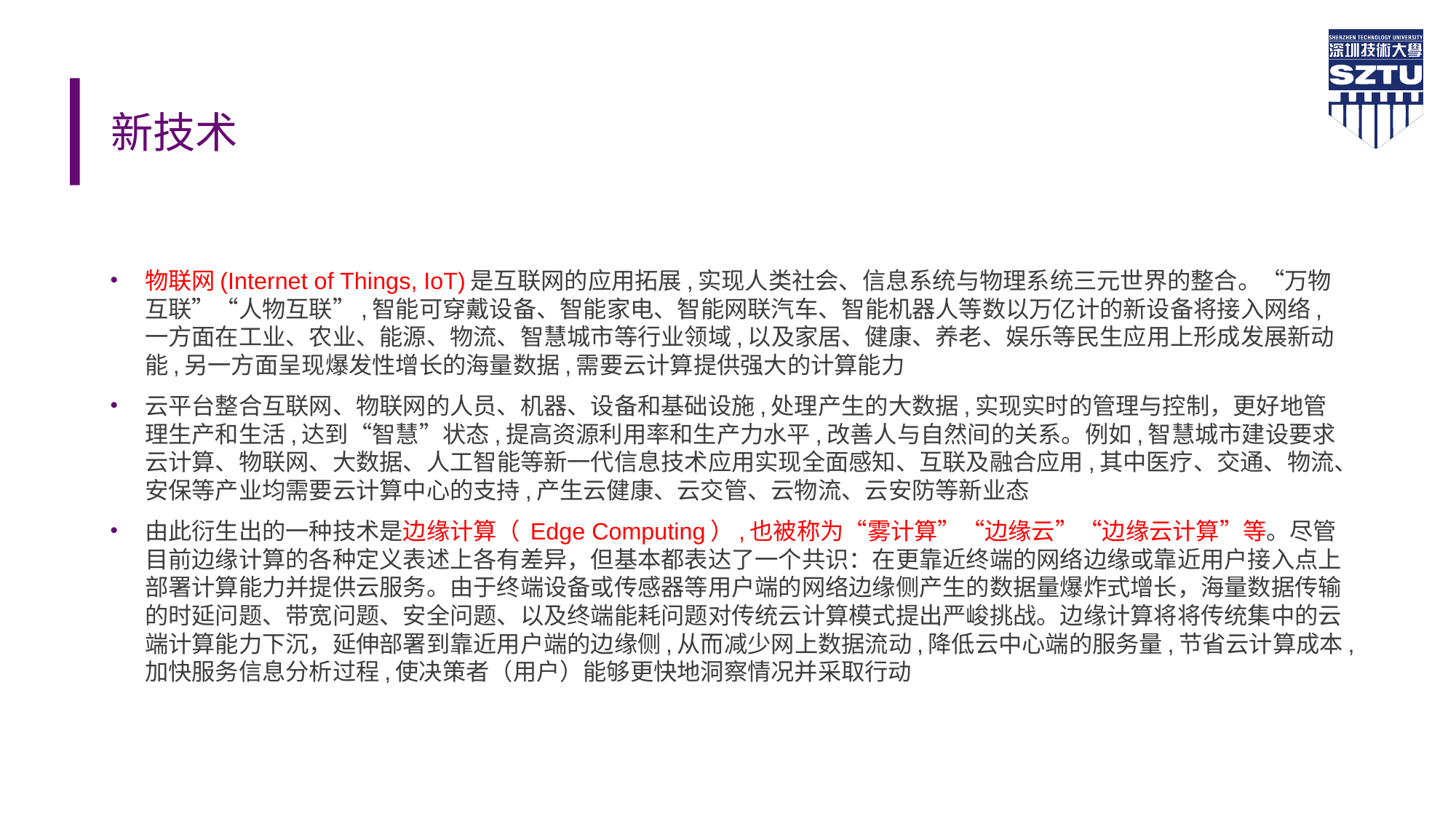

# 新技术
物联网(Internet of Things, IoT)是互联网的应用拓展,实现人类社会、信息系统与物理系统三元世界的整合。“万物互联”“人物互联”,智能可穿戴设备、智能家电、智能网联汽车、智能机器人等数以万亿计的新设备将接入网络,一方面在工业、农业、能源、物流、智慧城市等行业领域,以及家居、健康、养老、娱乐等民生应用上形成发展新动能,另一方面呈现爆发性增长的海量数据,需要云计算提供强大的计算能力
云平台整合互联网、物联网的人员、机器、设备和基础设施,处理产生的大数据,实现实时的管理与控制，更好地管理生产和生活,达到“智慧”状态,提高资源利用率和生产力水平,改善人与自然间的关系。例如,智慧城市建设要求云计算、物联网、大数据、人工智能等新一代信息技术应用实现全面感知、互联及融合应用,其中医疗、交通、物流、安保等产业均需要云计算中心的支持,产生云健康、云交管、云物流、云安防等新业态
由此衍生出的一种技术是边缘计算（ Edge Computing）,也被称为“雾计算”“边缘云”“边缘云计算”等。尽管目前边缘计算的各种定义表述上各有差异，但基本都表达了一个共识：在更靠近终端的网络边缘或靠近用户接入点上部署计算能力并提供云服务。由于终端设备或传感器等用户端的网络边缘侧产生的数据量爆炸式增长，海量数据传输的时延问题、带宽问题、安全问题、以及终端能耗问题对传统云计算模式提出严峻挑战。边缘计算将将传统集中的云端计算能力下沉，延伸部署到靠近用户端的边缘侧,从而减少网上数据流动,降低云中心端的服务量,节省云计算成本,加快服务信息分析过程,使决策者（用户）能够更快地洞察情况并采取行动